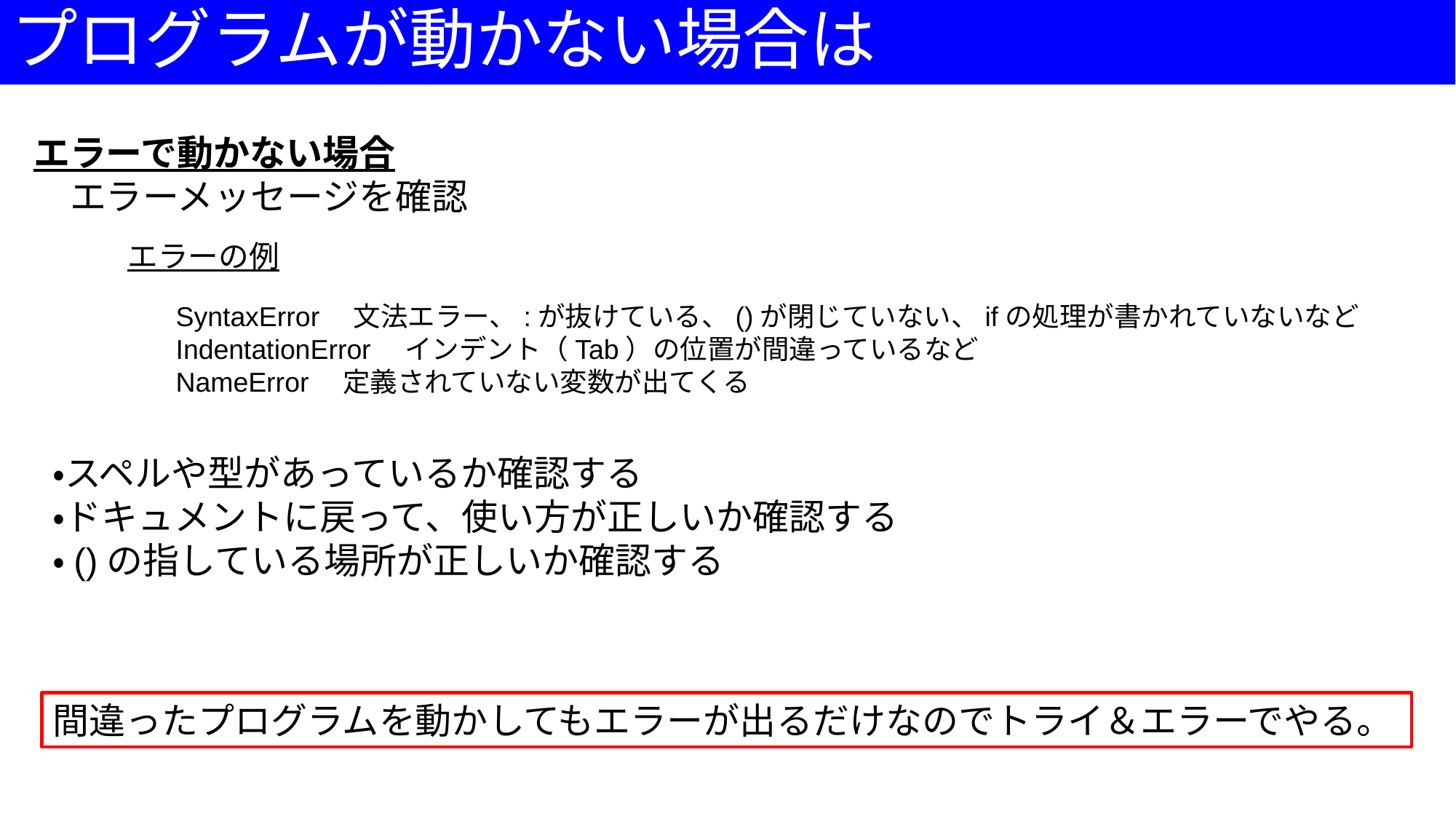

# プログラムが動かない場合は
エラーで動かない場合
　エラーメッセージを確認

エラーの例
SyntaxError　文法エラー、:が抜けている、()が閉じていない、ifの処理が書かれていないなど
IndentationError　インデント（Tab）の位置が間違っているなど
NameError　定義されていない変数が出てくる
・スペルや型があっているか確認する
・ドキュメントに戻って、使い方が正しいか確認する
・()の指している場所が正しいか確認する
間違ったプログラムを動かしてもエラーが出るだけなのでトライ＆エラーでやる。